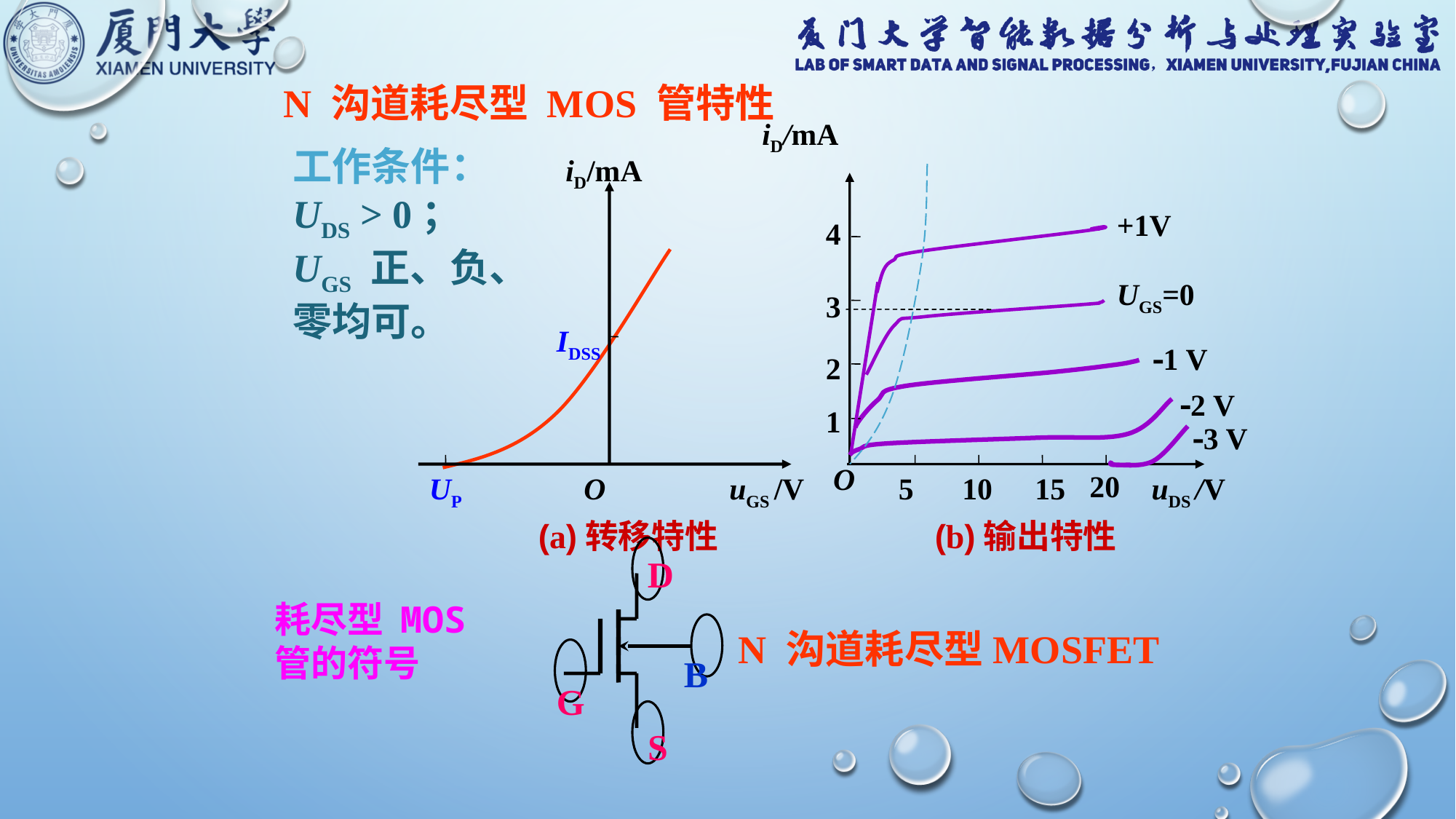

N 沟道耗尽型 MOS 管特性
iD/mA

+1V
4

UGS=0
3

−1 V
2

−2 V
1

−3 V

O

20

5
10
15
uDS /V
(b)输出特性
工作条件：
UDS > 0；
UGS 正、负、零均可。
iD/mA

O
uGS /V
IDSS
UP
(a)转移特性

D

B

G

S
耗尽型 MOS 管的符号
N 沟道耗尽型MOSFET
302